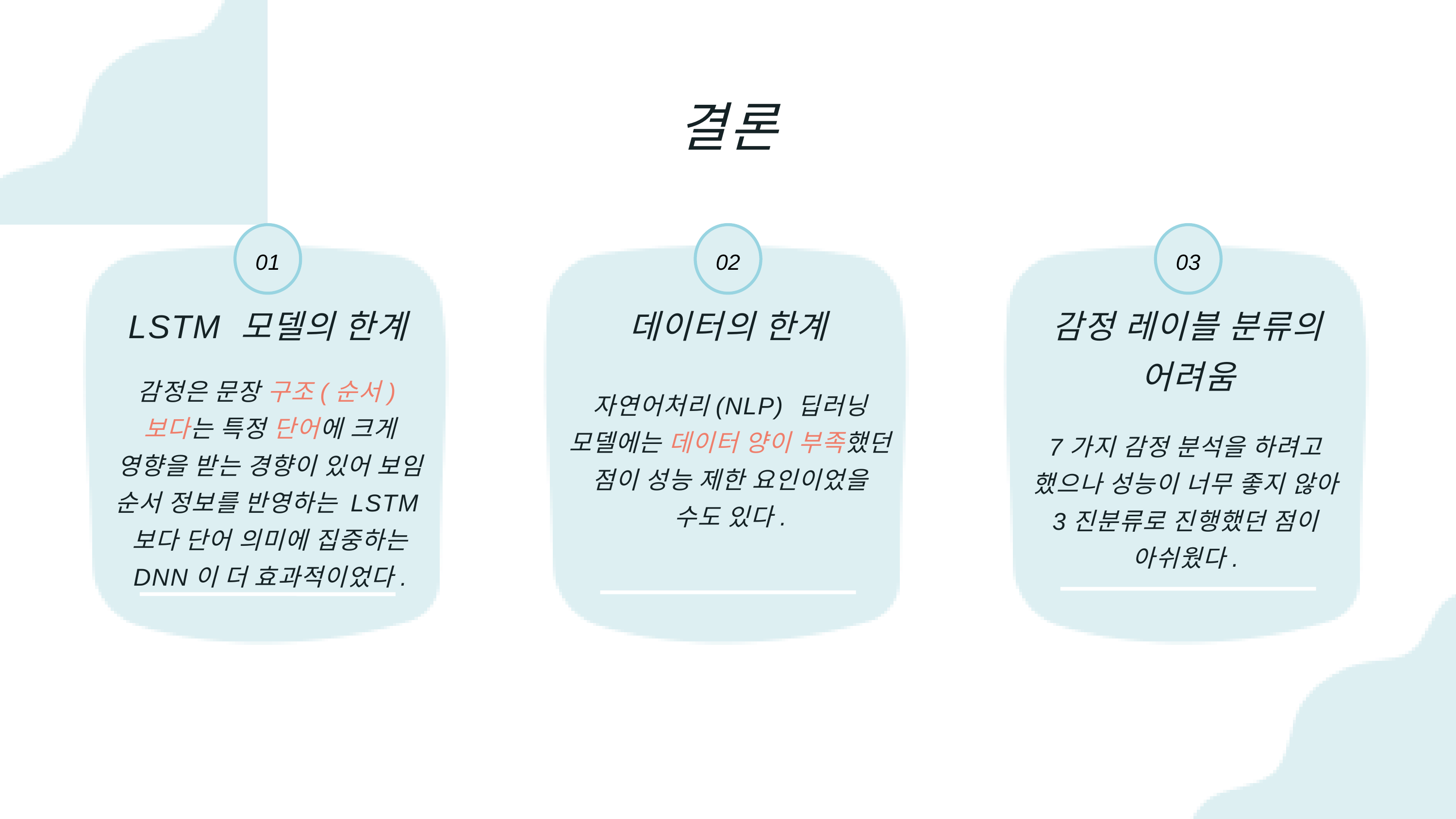

결론

01

02

03

LSTM 모델의 한계
데이터의 한계
감정 레이블 분류의 어려움
감정은 문장 구조(순서)보다는 특정 단어에 크게 영향을 받는 경향이 있어 보임
순서 정보를 반영하는 LSTM보다 단어 의미에 집중하는 DNN이 더 효과적이었다.
자연어처리(NLP) 딥러닝 모델에는 데이터 양이 부족했던 점이 성능 제한 요인이었을 수도 있다.
7가지 감정 분석을 하려고 했으나 성능이 너무 좋지 않아 3진분류로 진행했던 점이 아쉬웠다.